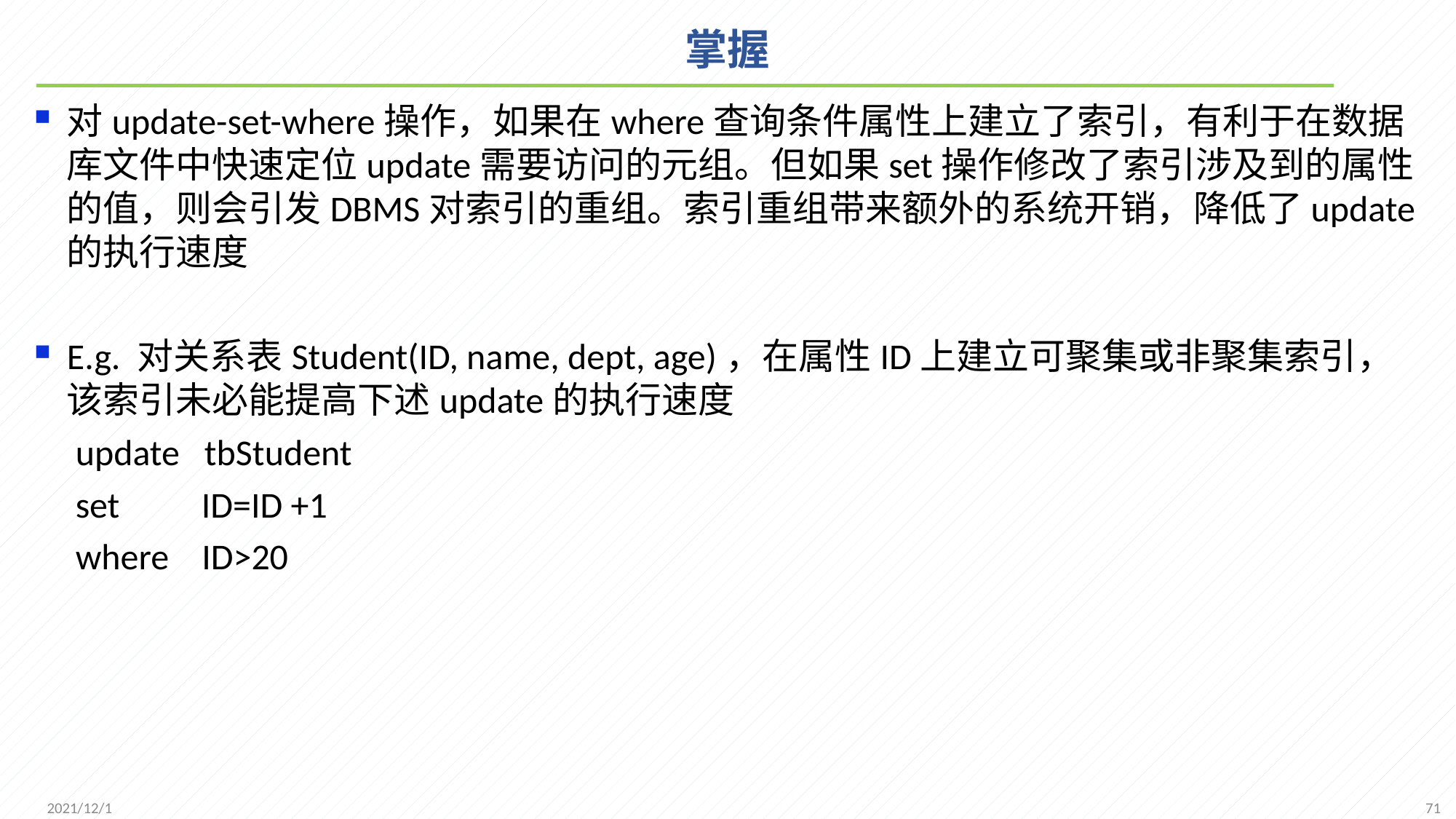

# 掌握
对update-set-where操作，如果在where查询条件属性上建立了索引，有利于在数据库文件中快速定位update需要访问的元组。但如果set操作修改了索引涉及到的属性的值，则会引发DBMS对索引的重组。索引重组带来额外的系统开销，降低了update的执行速度

E.g. 对关系表Student(ID, name, dept, age)，在属性ID上建立可聚集或非聚集索引，该索引未必能提高下述update的执行速度
     update   tbStudent
     set          ID=ID +1
     where    ID>20

71
2021/12/1